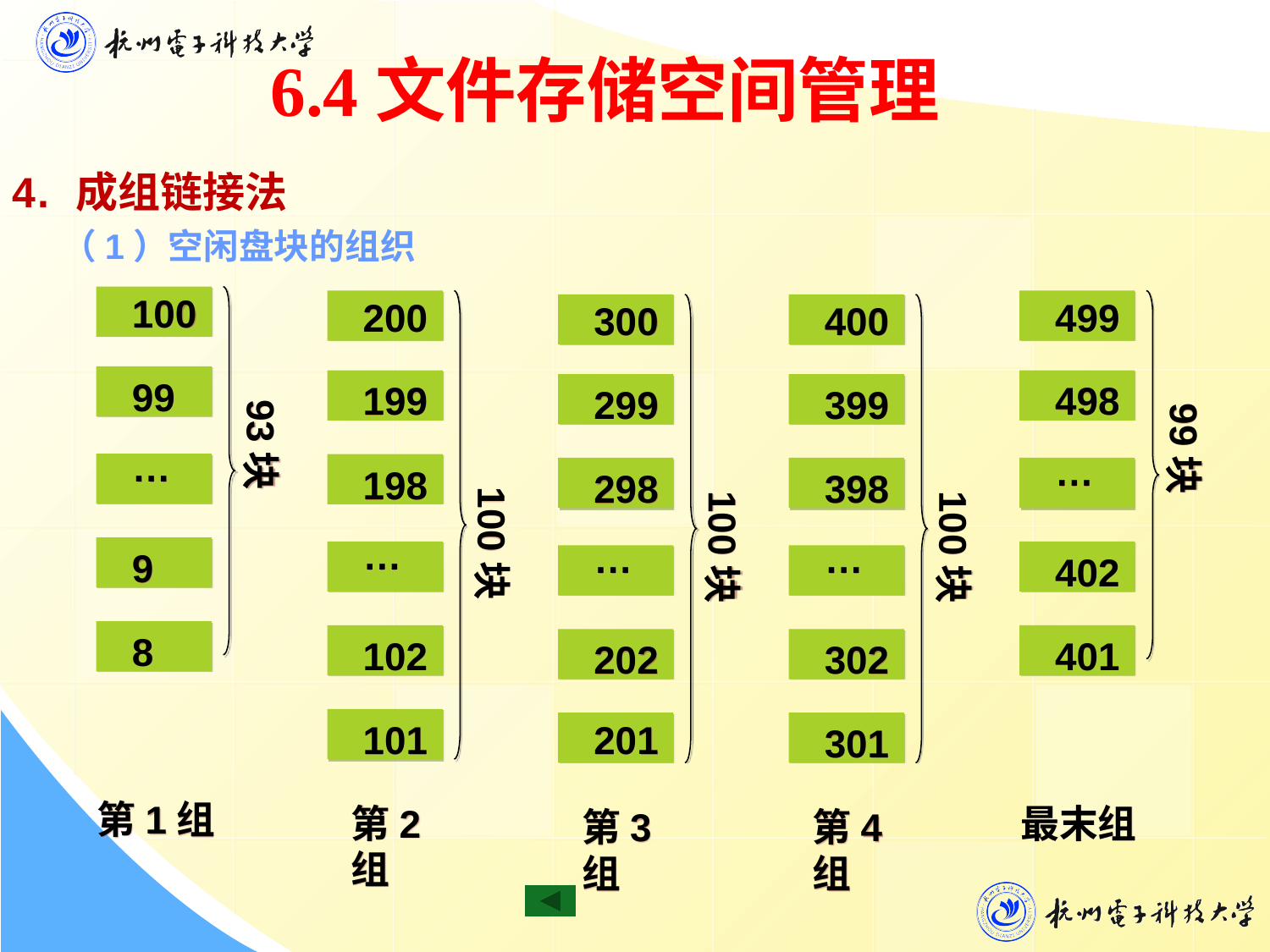

6.4文件存储空间管理
成组链接法
     （1）空闲盘块的组织

100

200
499

300
400

99

199

498

299

399
93块
99块
…
…

198

298

398

100块
100块
100块
…
…
…

9

402

8

102

401

202

302

101
201

301
第1组
第2组
最末组
第3组
第4组